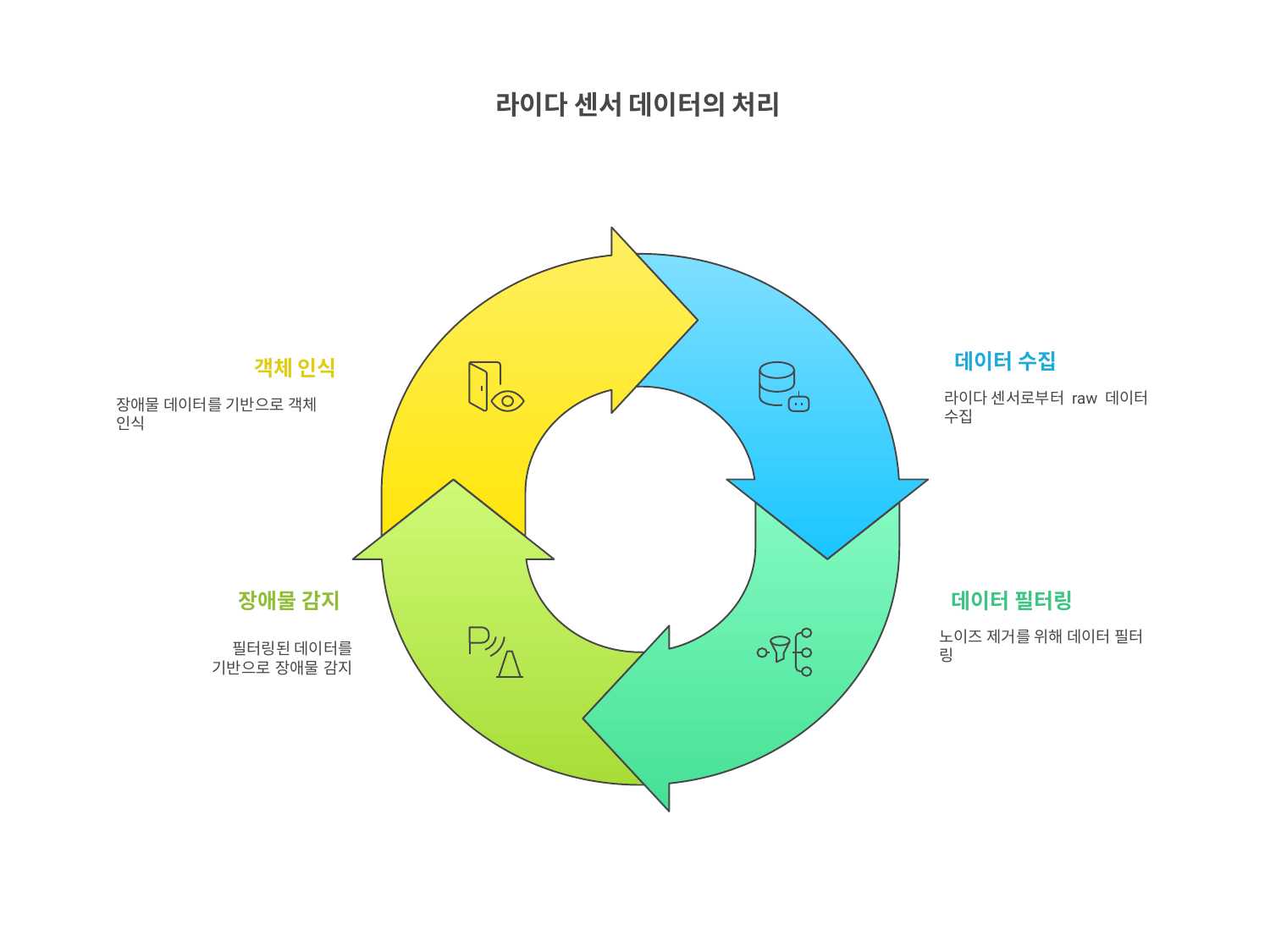

라이다 센서 데이터의 처리

데이터 수집
객체 인식
라이다 센서로부터 raw 데이터
수집
장애물 데이터를 기반으로 객체
인식
장애물 감지
데이터 필터링
노이즈 제거를 위해 데이터 필터
링
필터링된 데이터를 기반으로 장애물 감지